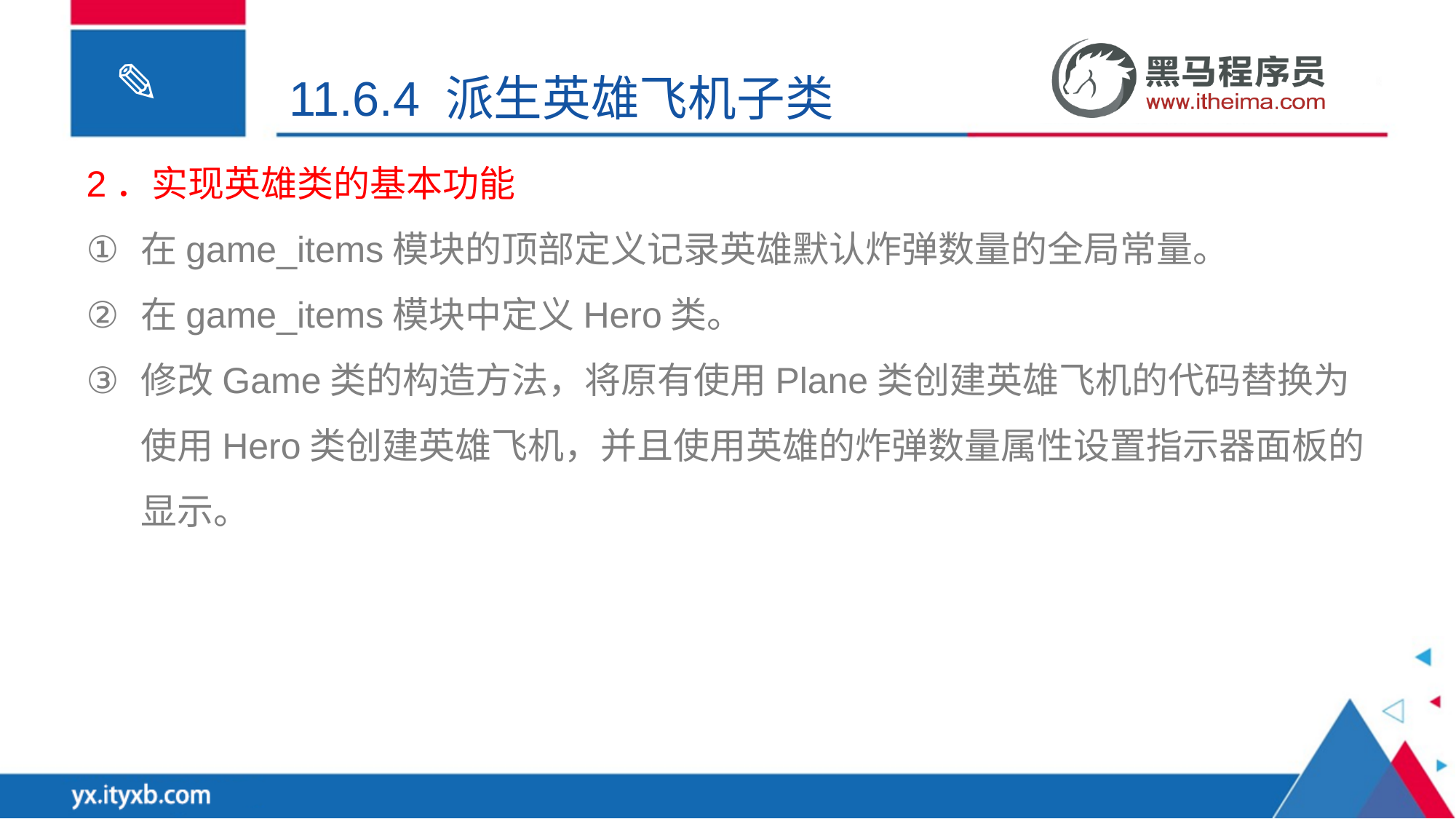

11.6.4 派生英雄飞机子类
2．实现英雄类的基本功能
在game_items模块的顶部定义记录英雄默认炸弹数量的全局常量。
在game_items模块中定义Hero类。
修改Game类的构造方法，将原有使用Plane类创建英雄飞机的代码替换为使用Hero类创建英雄飞机，并且使用英雄的炸弹数量属性设置指示器面板的显示。